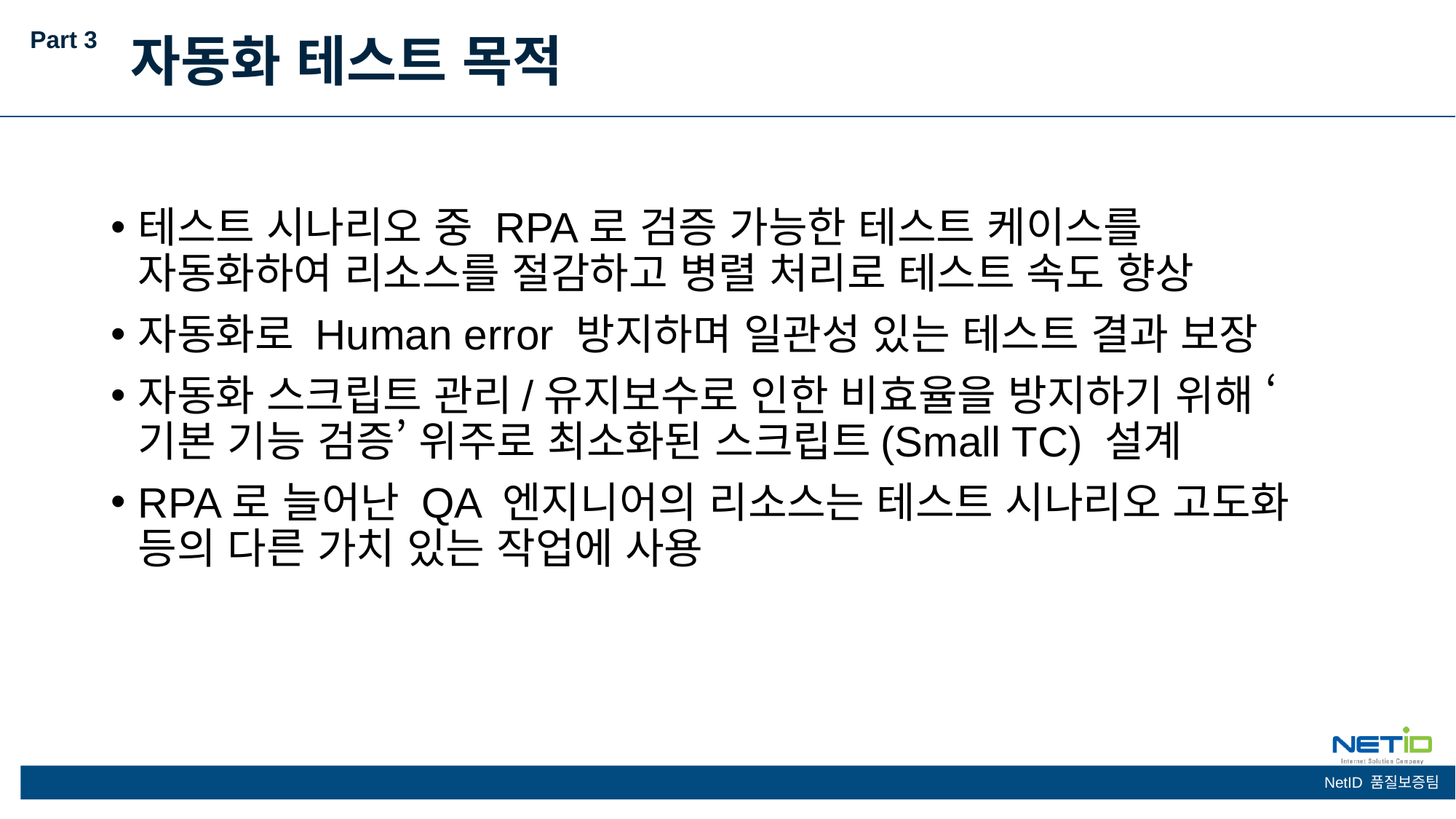

Part 3
자동화 테스트 목적

테스트 시나리오 중 RPA로 검증 가능한 테스트 케이스를 자동화하여 리소스를 절감하고 병렬 처리로 테스트 속도 향상
자동화로 Human error 방지하며 일관성 있는 테스트 결과 보장
자동화 스크립트 관리/유지보수로 인한 비효율을 방지하기 위해 ‘기본 기능 검증’ 위주로 최소화된 스크립트(Small TC) 설계
RPA로 늘어난 QA 엔지니어의 리소스는 테스트 시나리오 고도화 등의 다른 가치 있는 작업에 사용